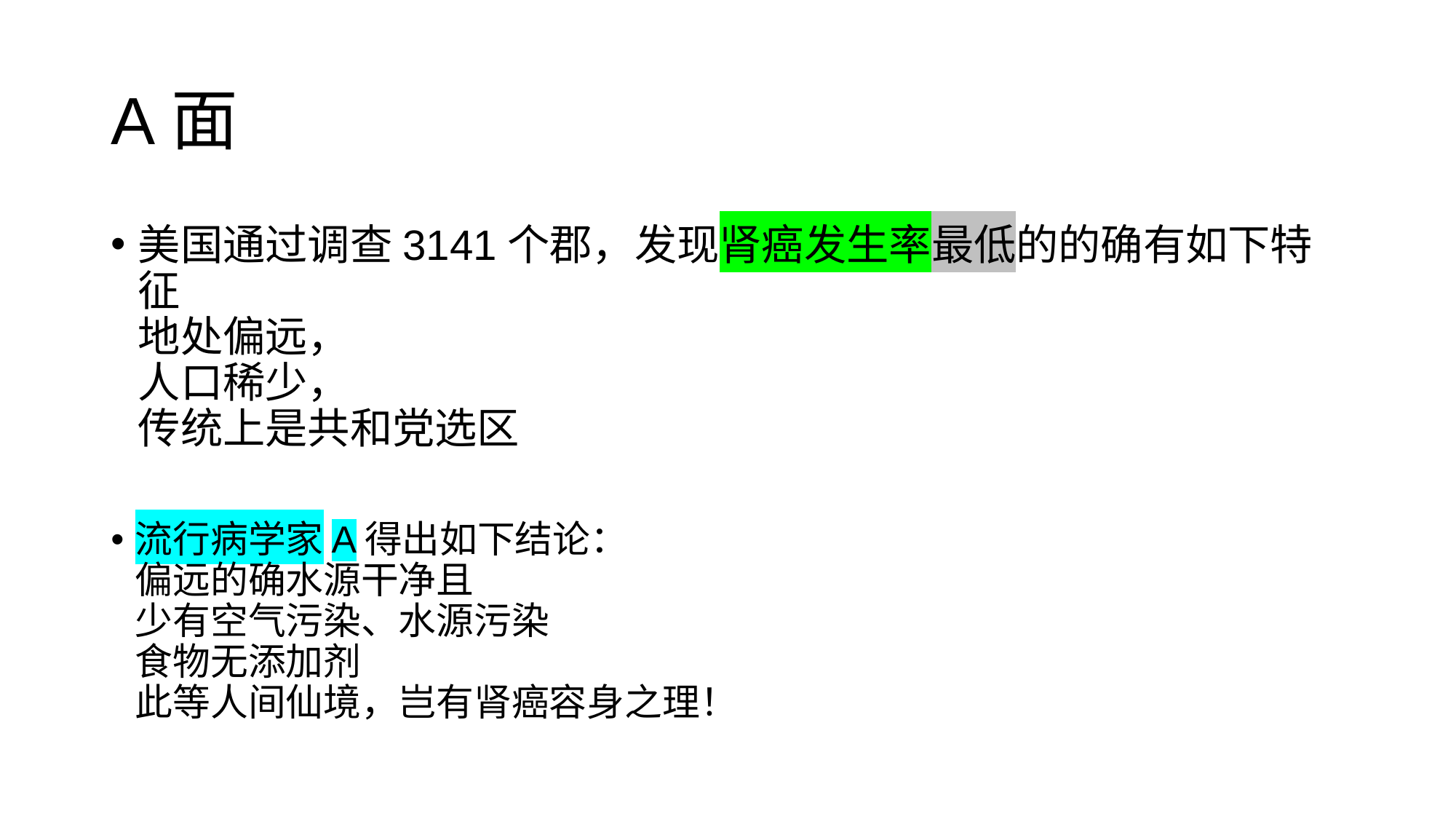

# A面
美国通过调查3141个郡，发现肾癌发生率最低的的确有如下特征
地处偏远，
人口稀少，
传统上是共和党选区
流行病学家A得出如下结论：
偏远的确水源干净且
少有空气污染、水源污染
食物无添加剂
此等人间仙境，岂有肾癌容身之理！